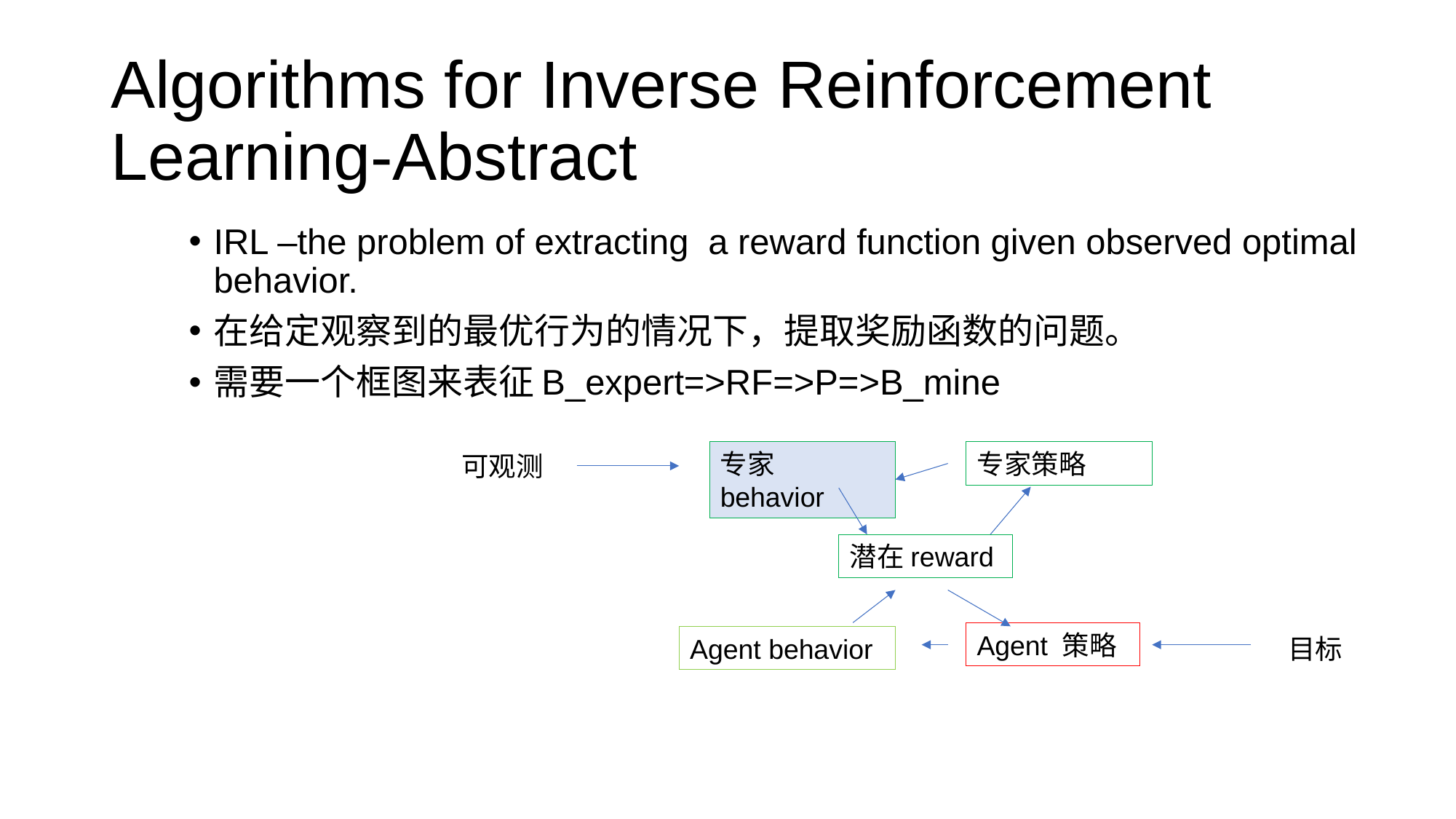

# Algorithms for Inverse Reinforcement Learning-Abstract
IRL –the problem of extracting  a reward function given observed optimal behavior.
在给定观察到的最优行为的情况下，提取奖励函数的问题。
需要一个框图来表征B_expert=>RF=>P=>B_mine
专家behavior
专家策略
可观测
潜在reward
Agent 策略
Agent behavior
目标